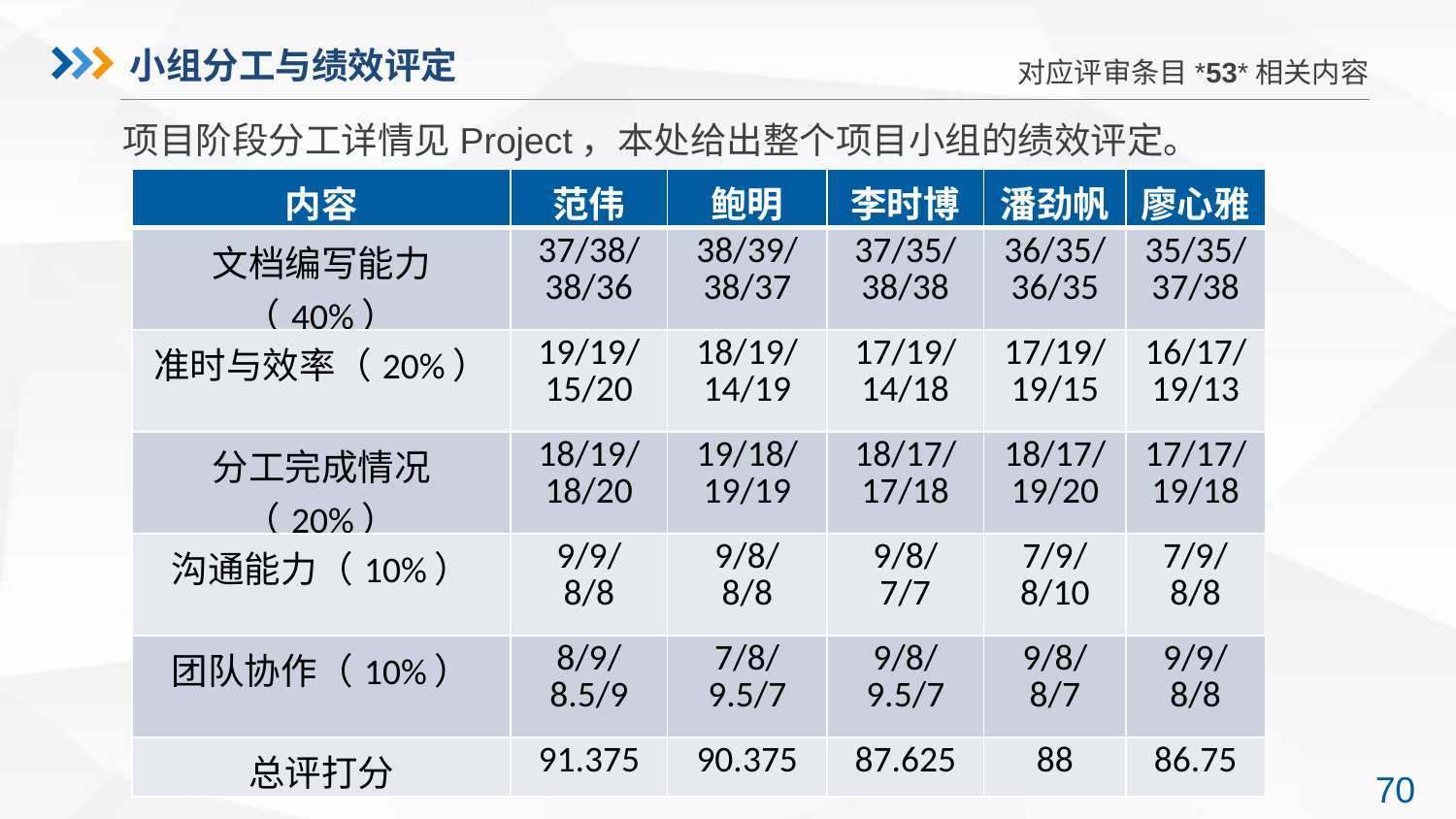

对应评审条目*53*相关内容
小组分工与绩效评定
项目阶段分工详情见Project，本处给出整个项目小组的绩效评定。

| 内容 | 范伟 | 鲍明 | 李时博 | 潘劲帆 | 廖心雅 |
| --- | --- | --- | --- | --- | --- |
| 文档编写能力（40%） | 37/38/ 38/36 | 38/39/ 38/37 | 37/35/ 38/38 | 36/35/36/35 | 35/35/37/38 |
| 准时与效率（20%） | 19/19/ 15/20 | 18/19/ 14/19 | 17/19/ 14/18 | 17/19/19/15 | 16/17/19/13 |
| 分工完成情况（20%） | 18/19/ 18/20 | 19/18/ 19/19 | 18/17/ 17/18 | 18/17/19/20 | 17/17/19/18 |
| 沟通能力（10%） | 9/9/ 8/8 | 9/8/ 8/8 | 9/8/ 7/7 | 7/9/ 8/10 | 7/9/ 8/8 |
| 团队协作（10%） | 8/9/ 8.5/9 | 7/8/ 9.5/7 | 9/8/ 9.5/7 | 9/8/ 8/7 | 9/9/ 8/8 |
| 总评打分 | 91.375 | 90.375 | 87.625 | 88 | 86.75 |